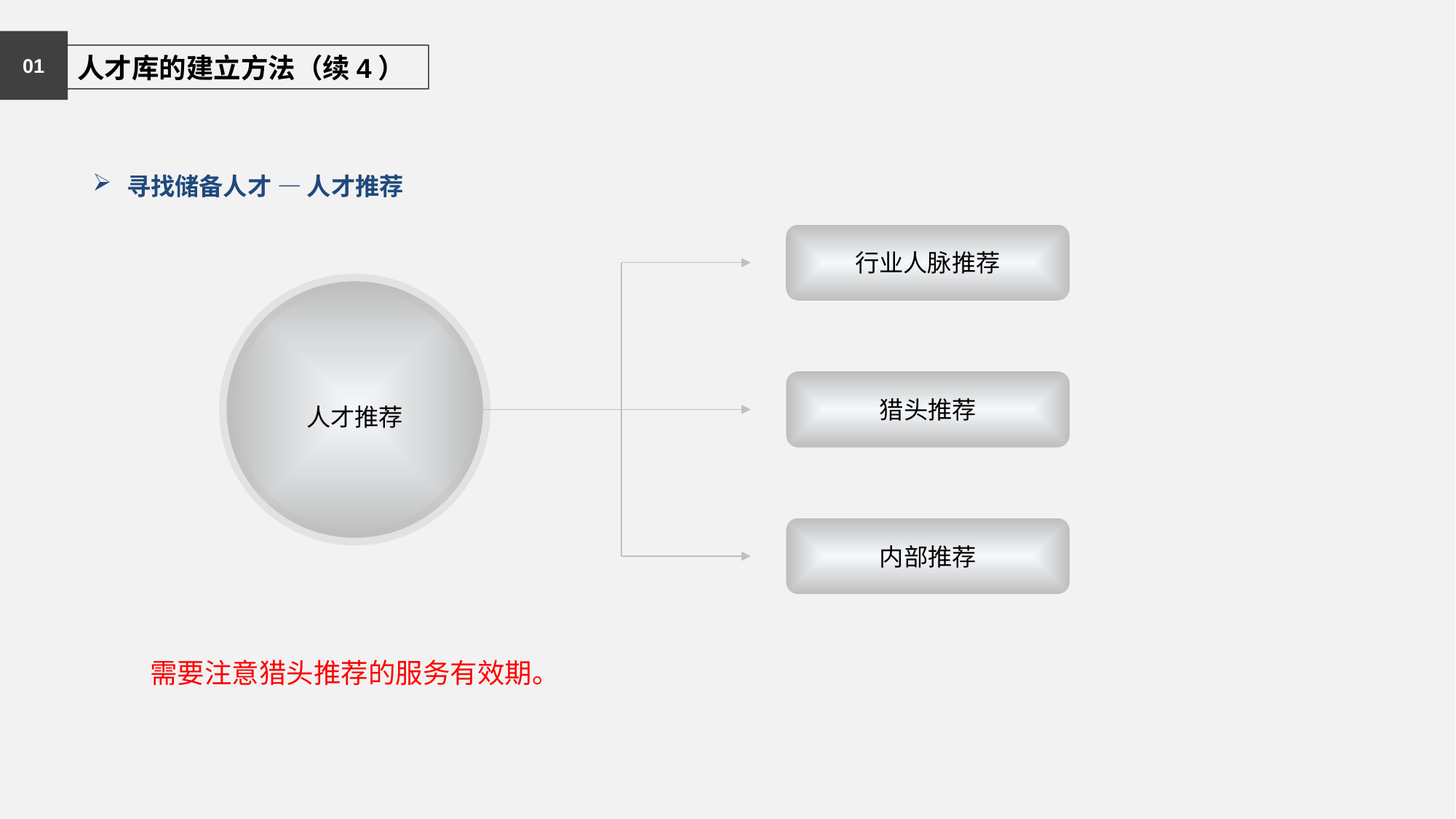

01
  人才库的建立方法（续4）
寻找储备人才 — 人才推荐
行业人脉推荐
人才推荐
猎头推荐
内部推荐
需要注意猎头推荐的服务有效期。